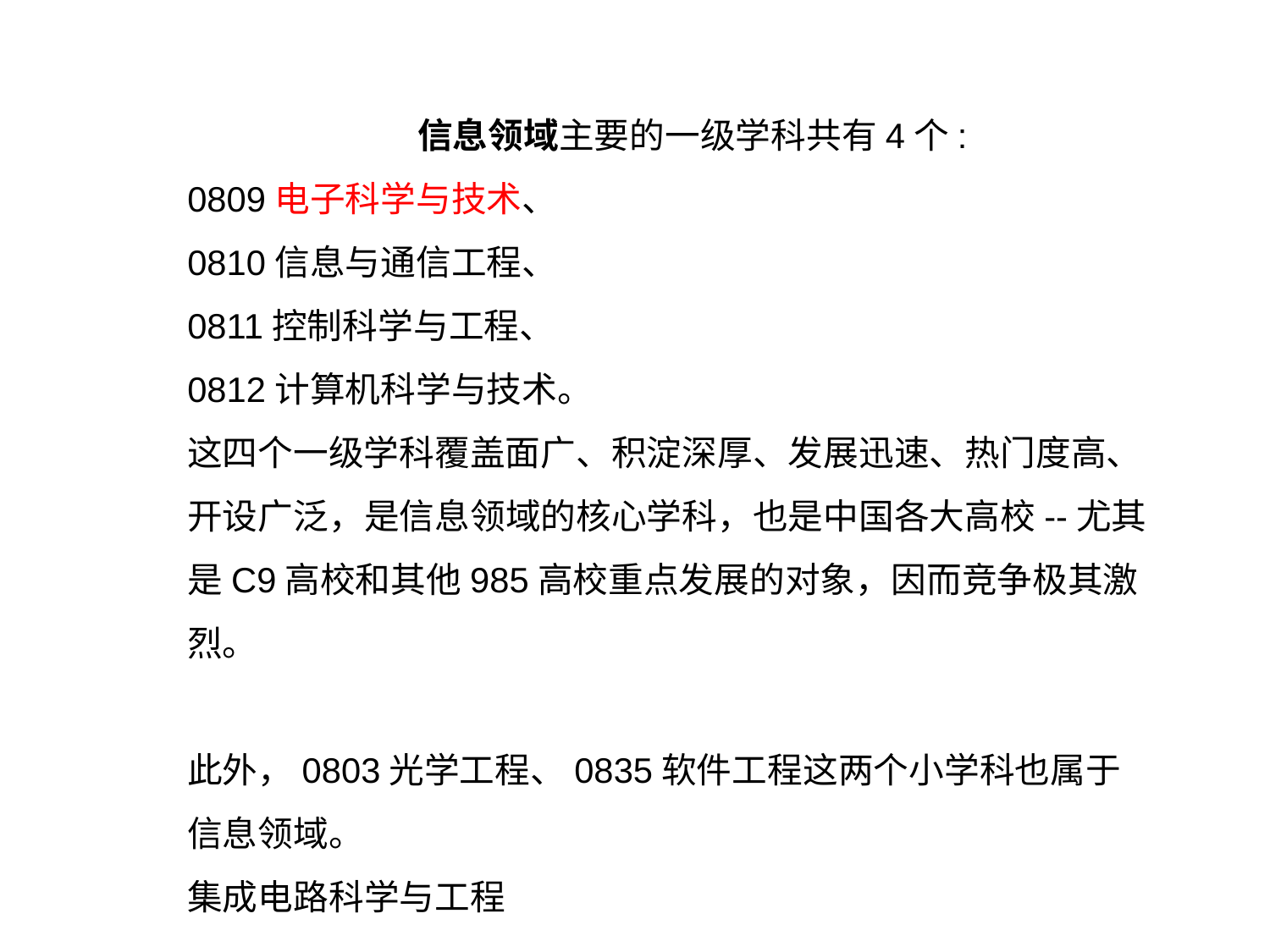

信息领域主要的一级学科共有4个:
0809电子科学与技术、
0810信息与通信工程、
0811控制科学与工程、
0812计算机科学与技术。
这四个一级学科覆盖面广、积淀深厚、发展迅速、热门度高、开设广泛，是信息领域的核心学科，也是中国各大高校--尤其是C9高校和其他985高校重点发展的对象，因而竞争极其激烈。

此外，0803光学工程、0835软件工程这两个小学科也属于信息领域。
集成电路科学与工程